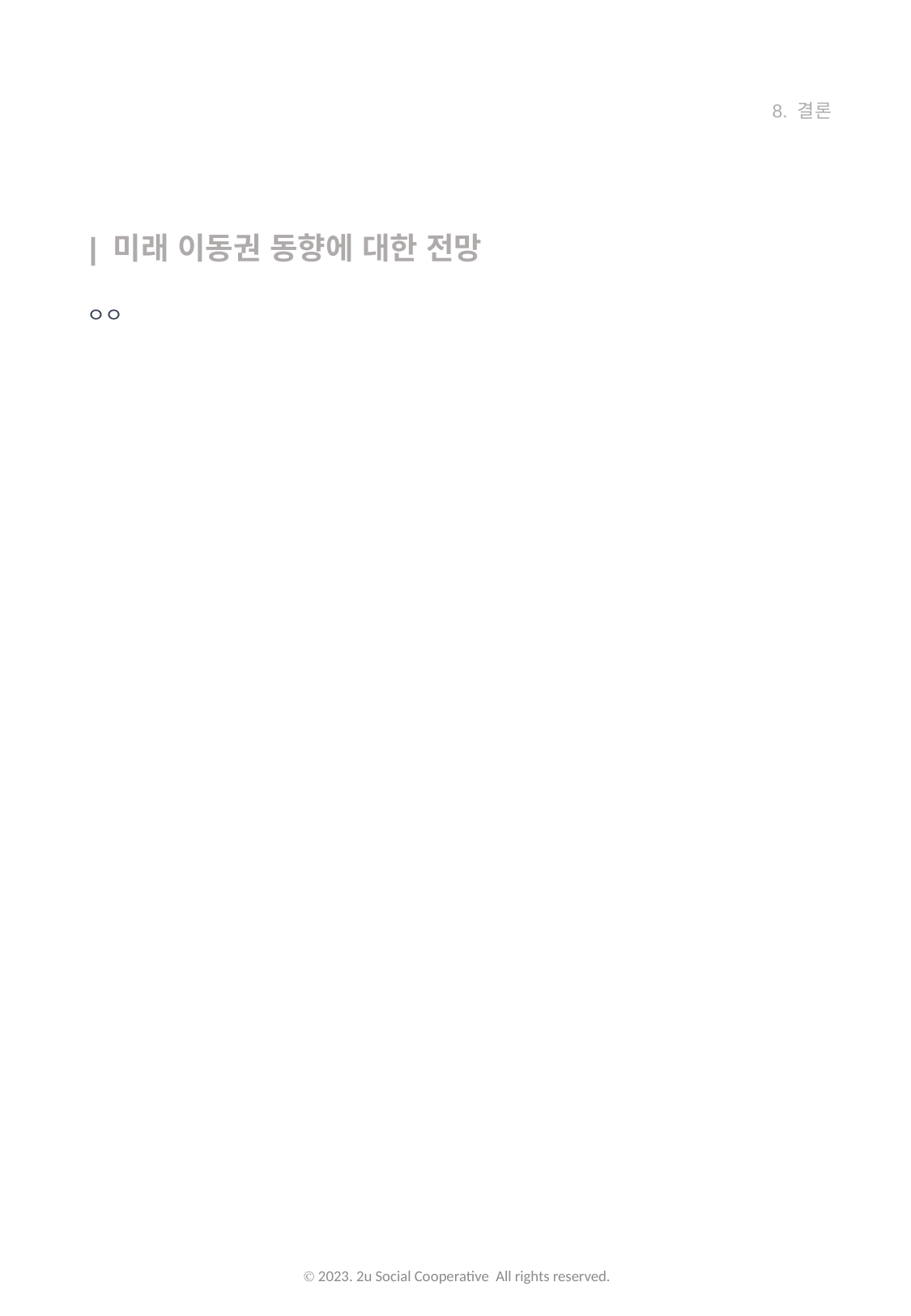

8. 결론
| 미래 이동권 동향에 대한 전망
ㅇㅇ
Ⓒ 2023. 2u Social Cooperative  All rights reserved.